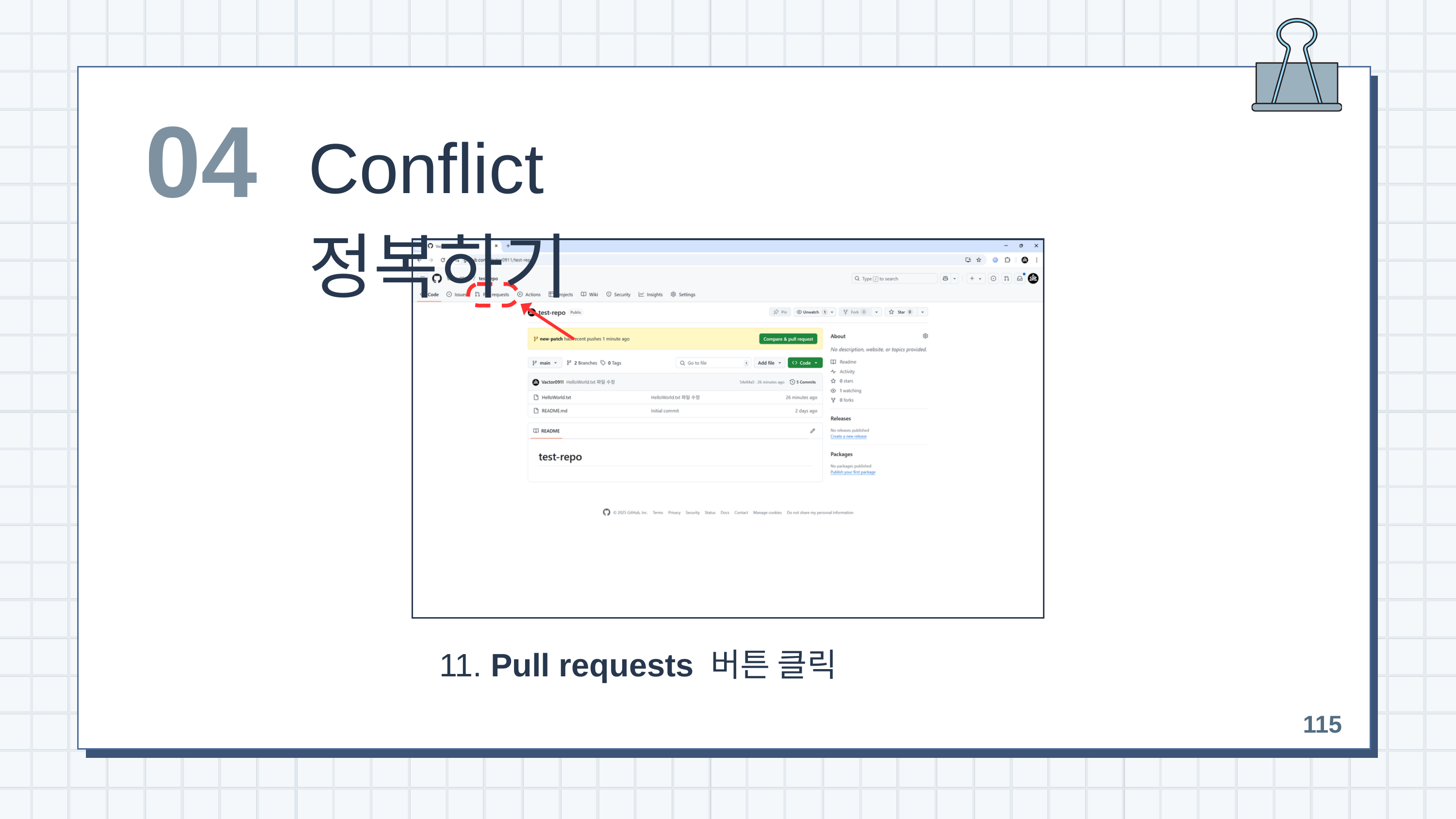

04
Conflict 정복하기

   11. Pull requests 버튼 클릭
115